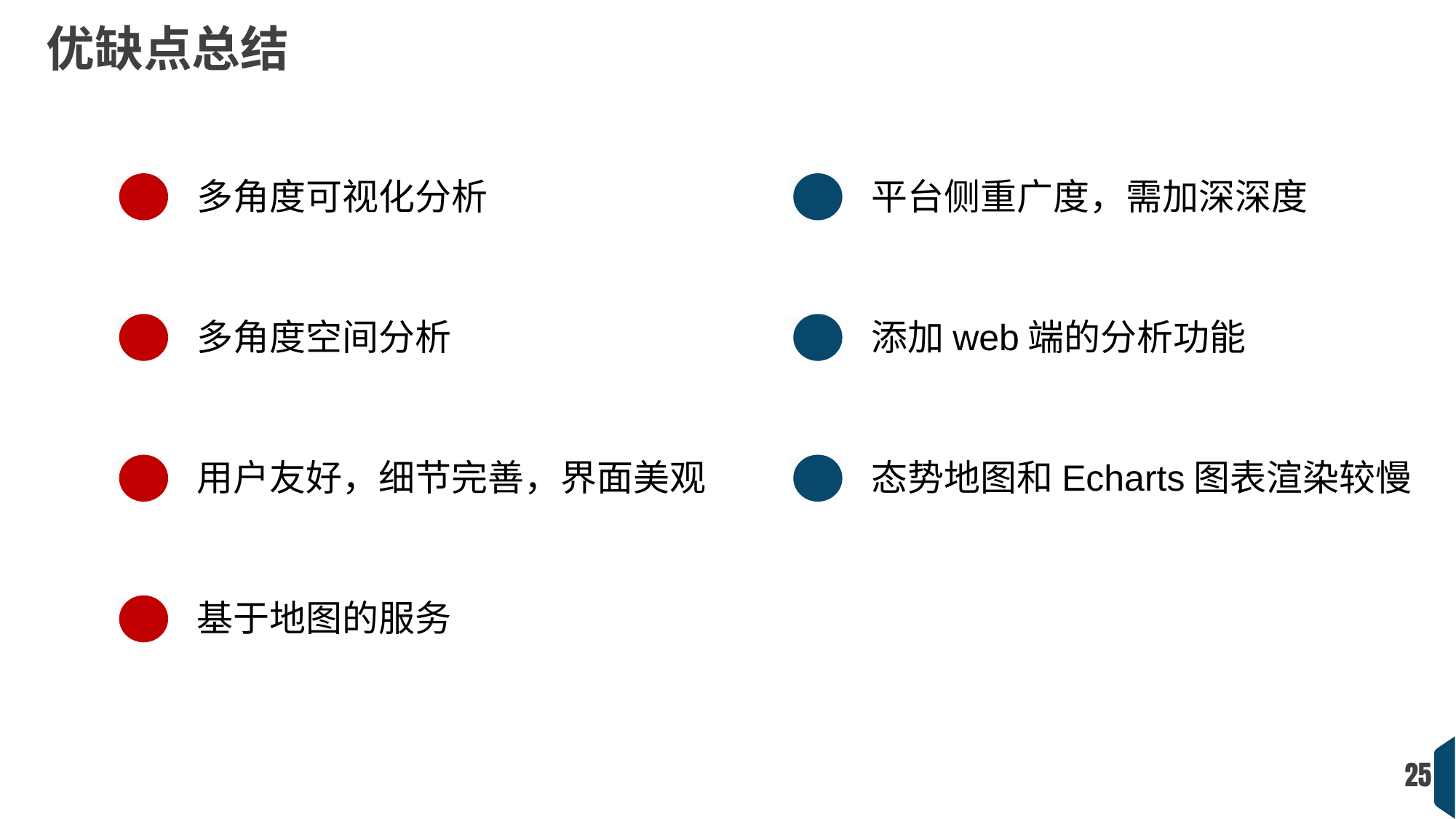

优缺点总结

多角度可视化分析

平台侧重广度，需加深深度

多角度空间分析

添加web端的分析功能

用户友好，细节完善，界面美观

态势地图和Echarts图表渲染较慢

基于地图的服务